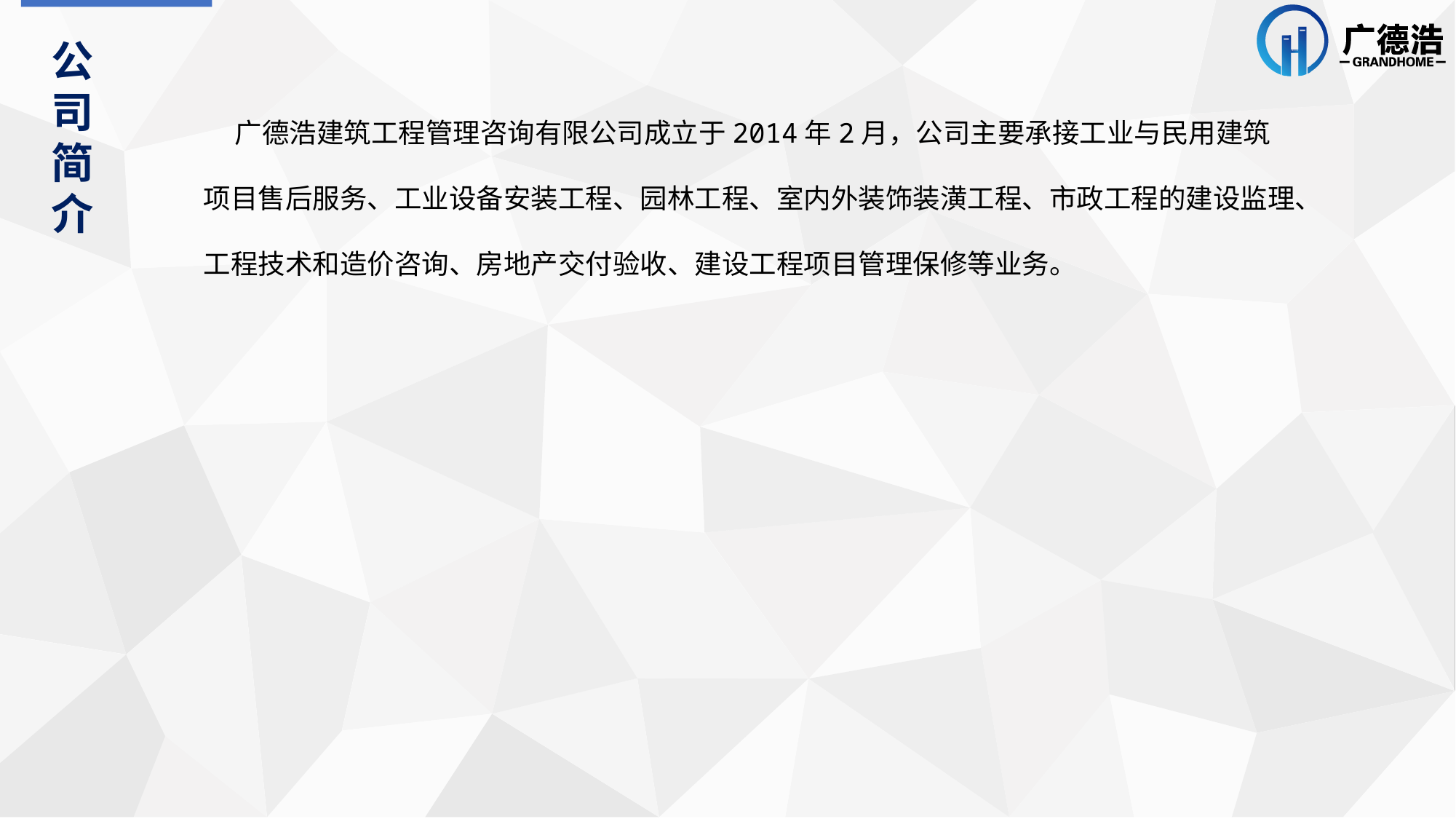

公司简介
    广德浩建筑工程管理咨询有限公司成立于2014年2月，公司主要承接工业与民用建筑项目售后服务、工业设备安装工程、园林工程、室内外装饰装潢工程、市政工程的建设监理、工程技术和造价咨询、房地产交付验收、建设工程项目管理保修等业务。